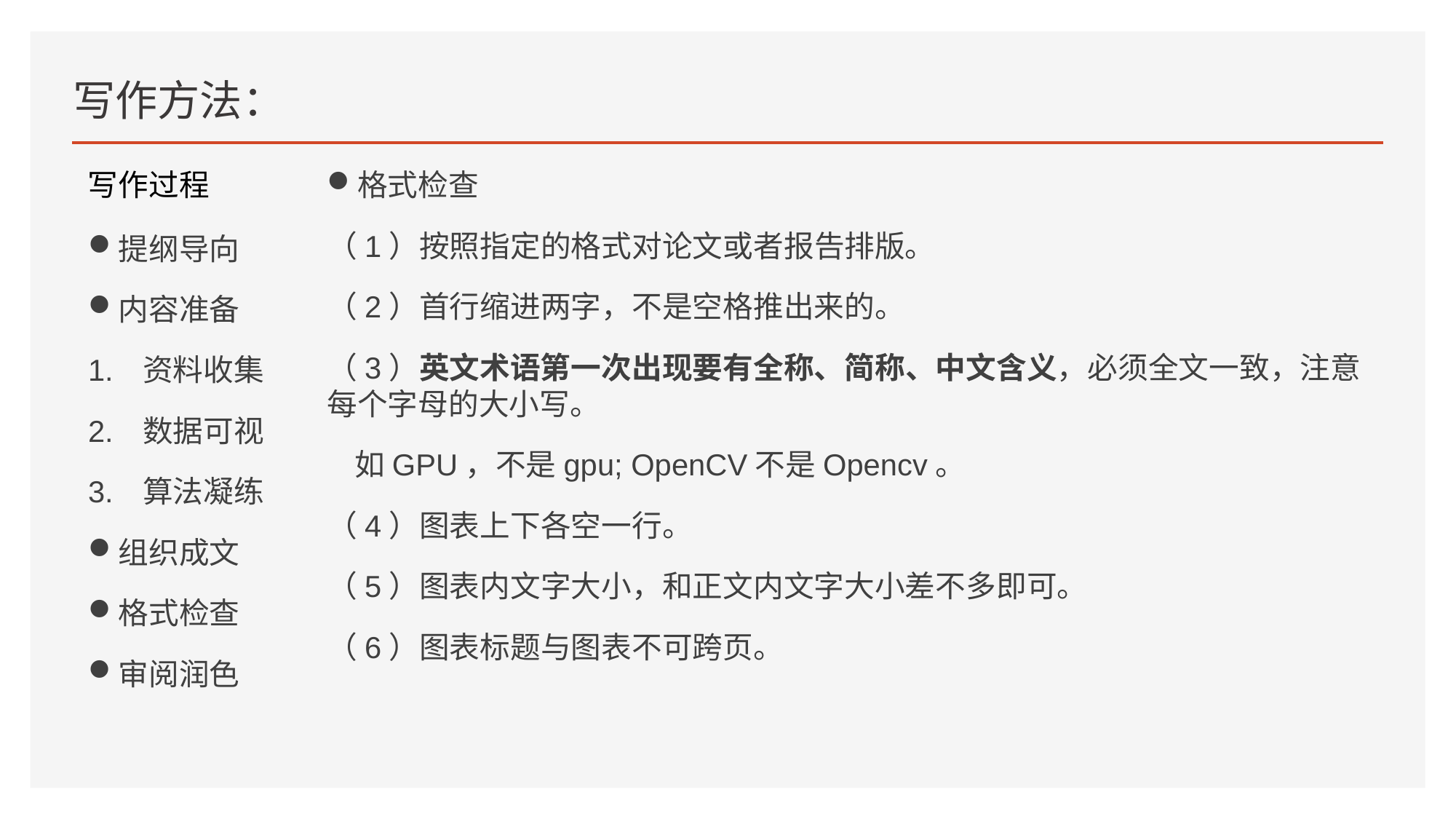

# 写作方法：
写作过程

格式检查
（1）按照指定的格式对论文或者报告排版。
（2）首行缩进两字，不是空格推出来的。
（3）英文术语第一次出现要有全称、简称、中文含义，必须全文一致，注意每个字母的大小写。
   如GPU，不是gpu; OpenCV不是Opencv。
（4）图表上下各空一行。
（5）图表内文字大小，和正文内文字大小差不多即可。
（6）图表标题与图表不可跨页。

提纲导向
内容准备
资料收集
数据可视
算法凝练
组织成文
格式检查
审阅润色